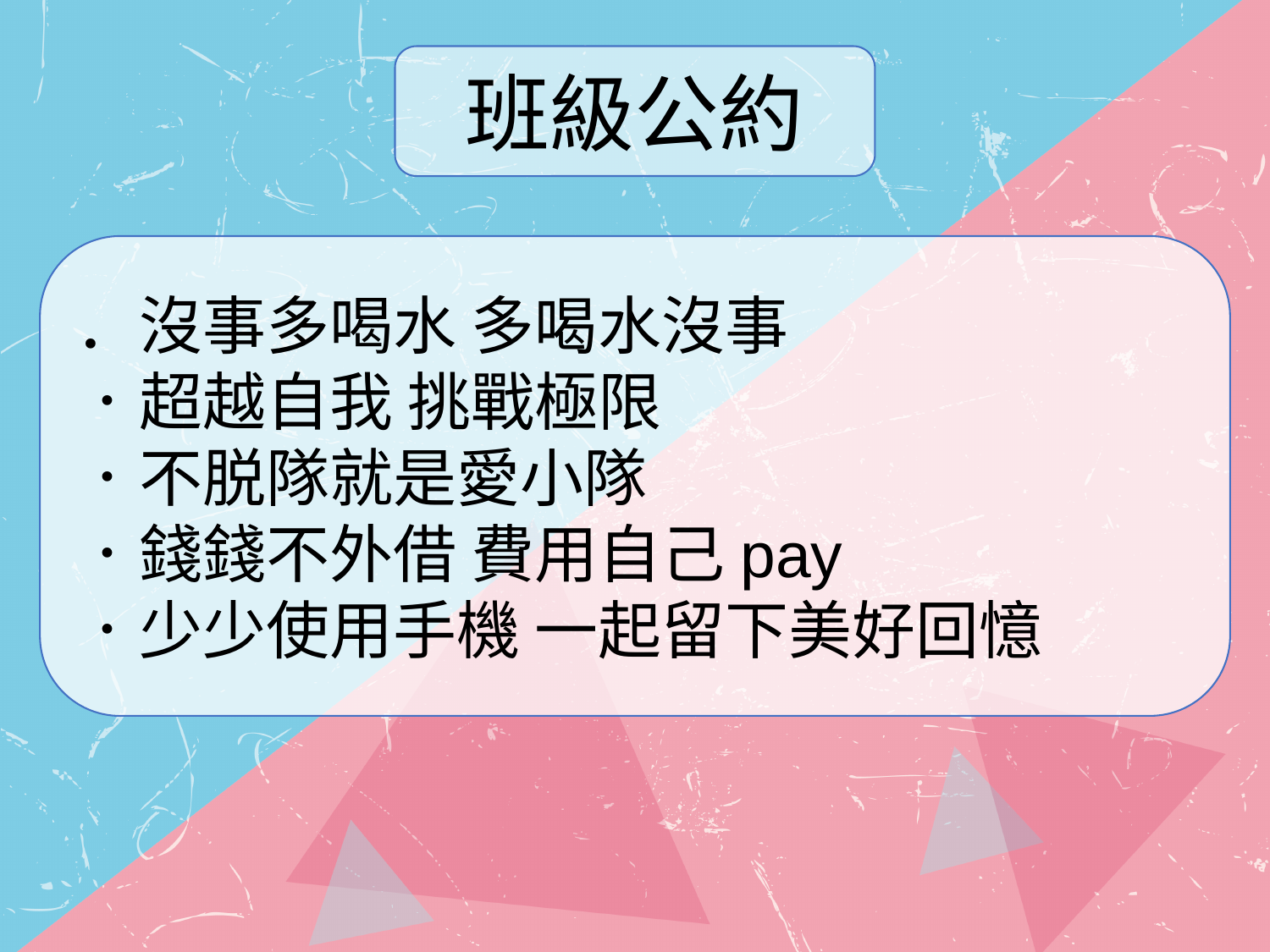

班級公約
．沒事多喝水 多喝水沒事
．超越自我 挑戰極限
．不脱隊就是愛小隊
．錢錢不外借 費用自己pay
．少少使用手機 一起留下美好回憶